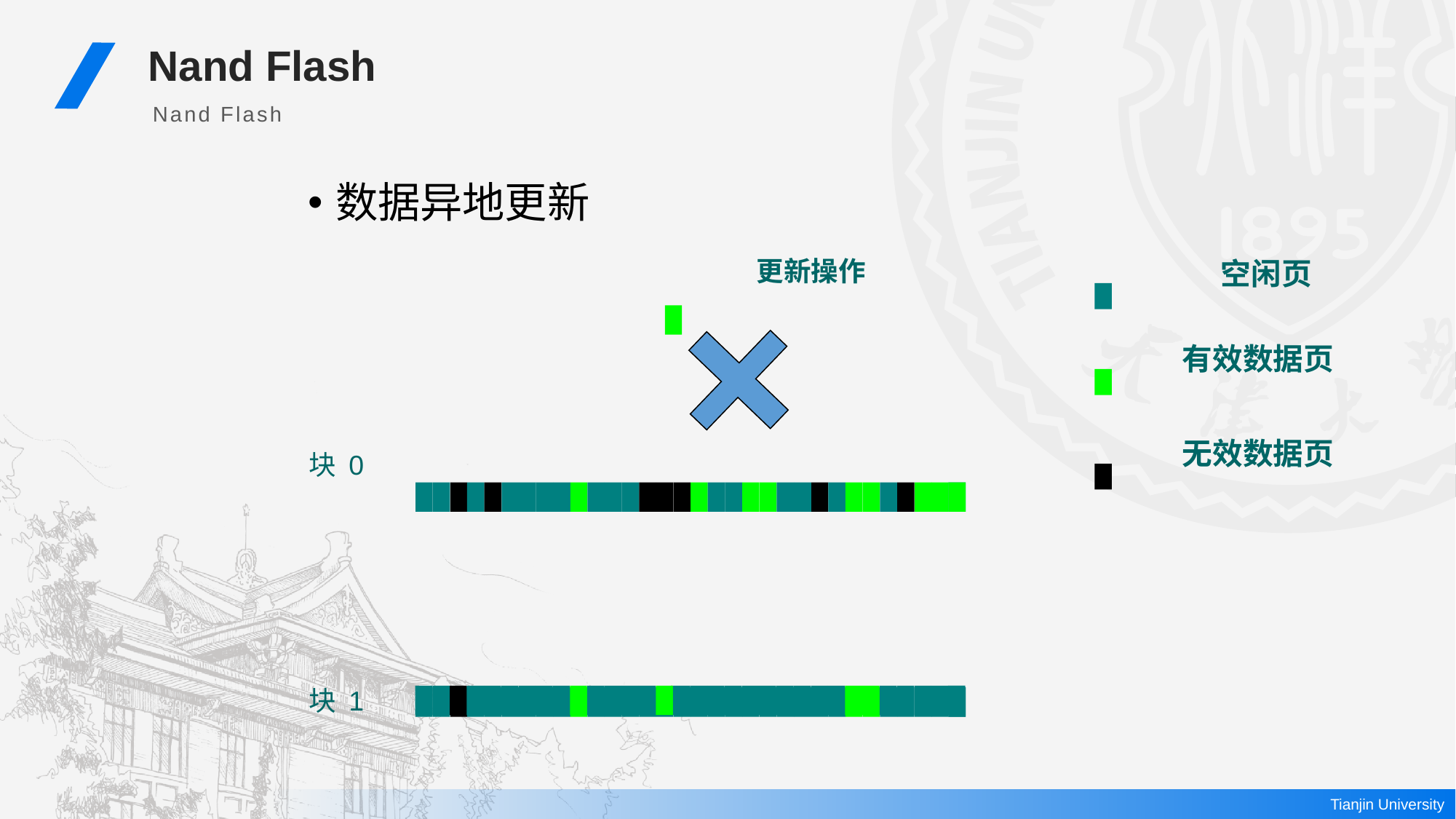

Nand Flash
Nand Flash
数据异地更新

更新操作

空闲页

有效数据页

无效数据页

块 0

块 1